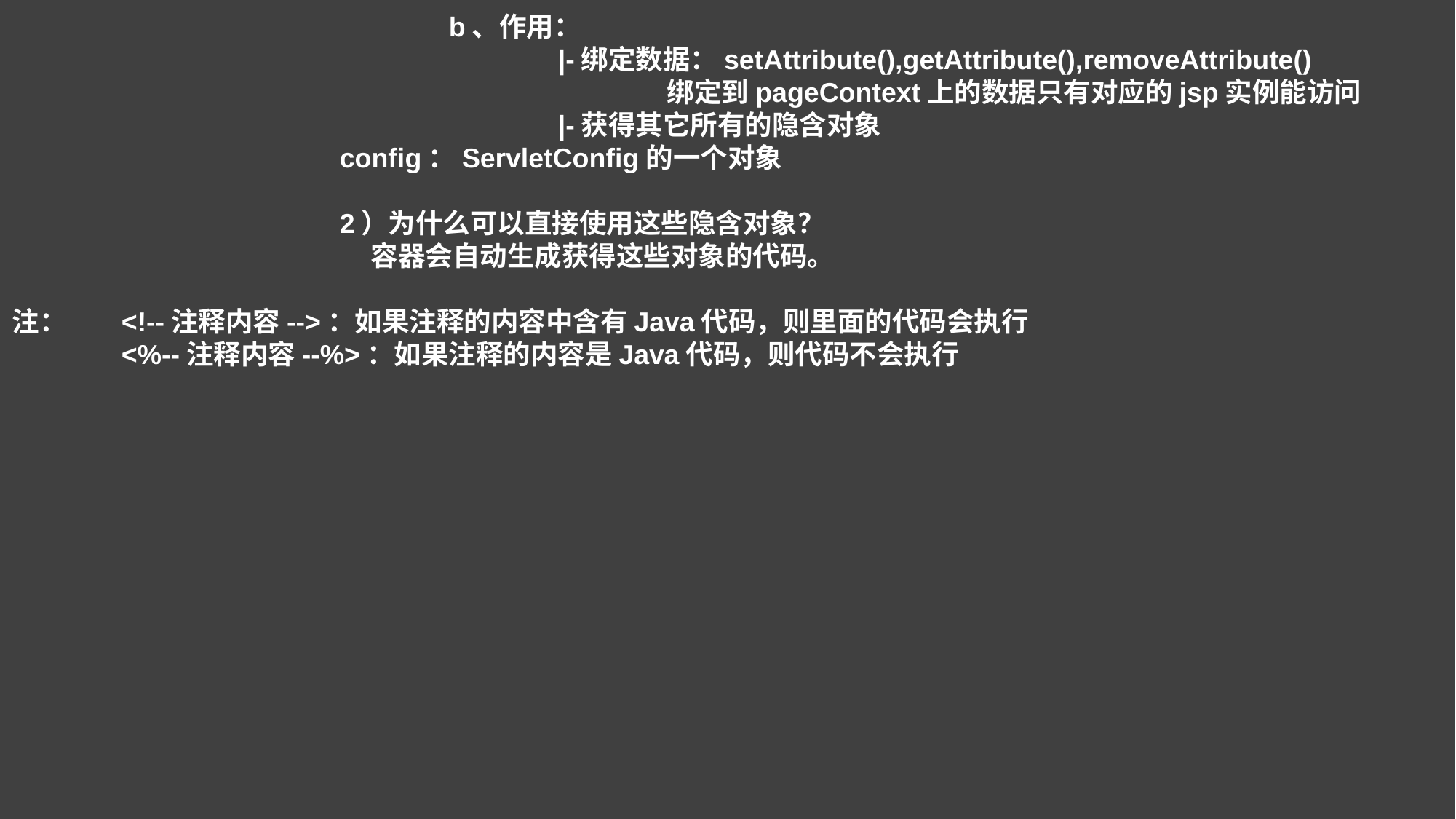

b、作用：
					|-绑定数据：setAttribute(),getAttribute(),removeAttribute()
						绑定到pageContext上的数据只有对应的jsp实例能访问
					|-获得其它所有的隐含对象
			config：ServletConfig的一个对象

			2）为什么可以直接使用这些隐含对象？
			    容器会自动生成获得这些对象的代码。

注：	<!--注释内容-->：如果注释的内容中含有Java代码，则里面的代码会执行
	<%--注释内容--%>：如果注释的内容是Java代码，则代码不会执行